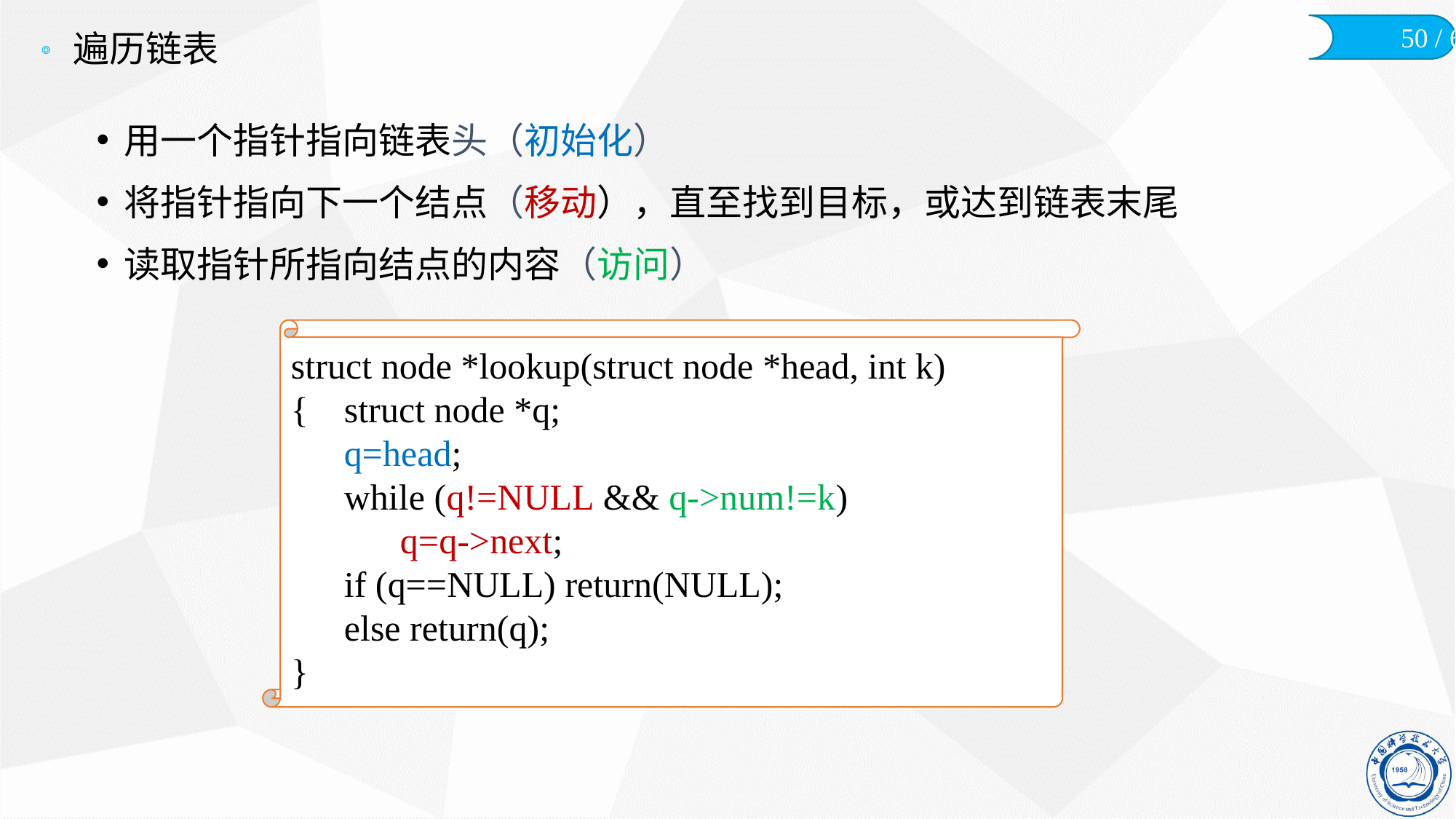

# 遍历链表
用一个指针指向链表头（初始化）
将指针指向下一个结点（移动），直至找到目标，或达到链表末尾
读取指针所指向结点的内容（访问）

struct node *lookup(struct node *head, int k)
{	struct node *q;
	q=head;
	while (q!=NULL && q->num!=k)
		q=q->next;
	if (q==NULL) return(NULL);
	else return(q);
}